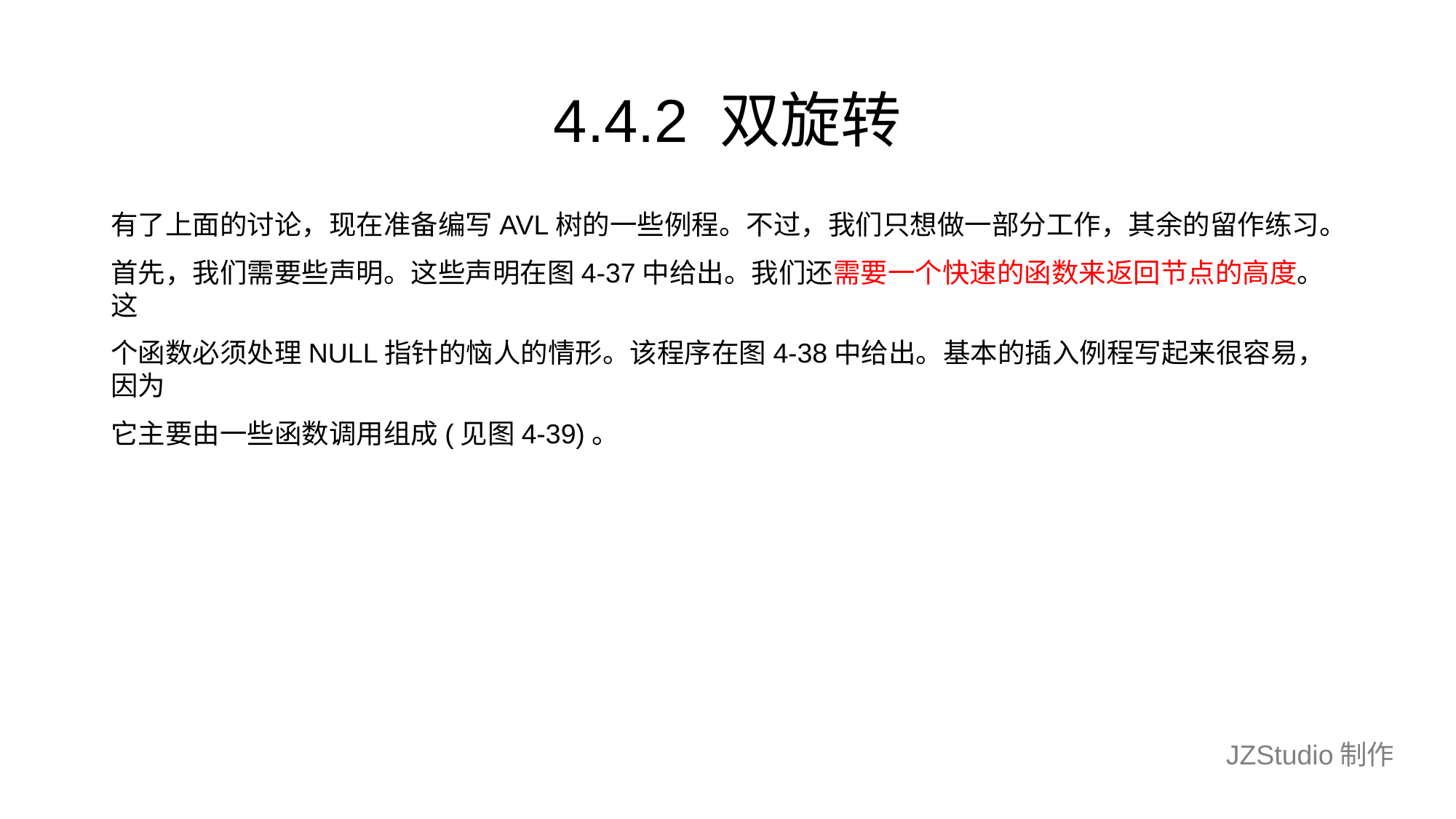

# 4.4.2 双旋转
有了上面的讨论，现在准备编写AVL树的一些例程。不过，我们只想做一部分工作，其余的留作练习。
首先，我们需要些声明。这些声明在图4-37中给出。我们还需要一个快速的函数来返回节点的高度。这
个函数必须处理NULL指针的恼人的情形。该程序在图4-38中给出。基本的插入例程写起来很容易，因为
它主要由一些函数调用组成(见图4-39)。